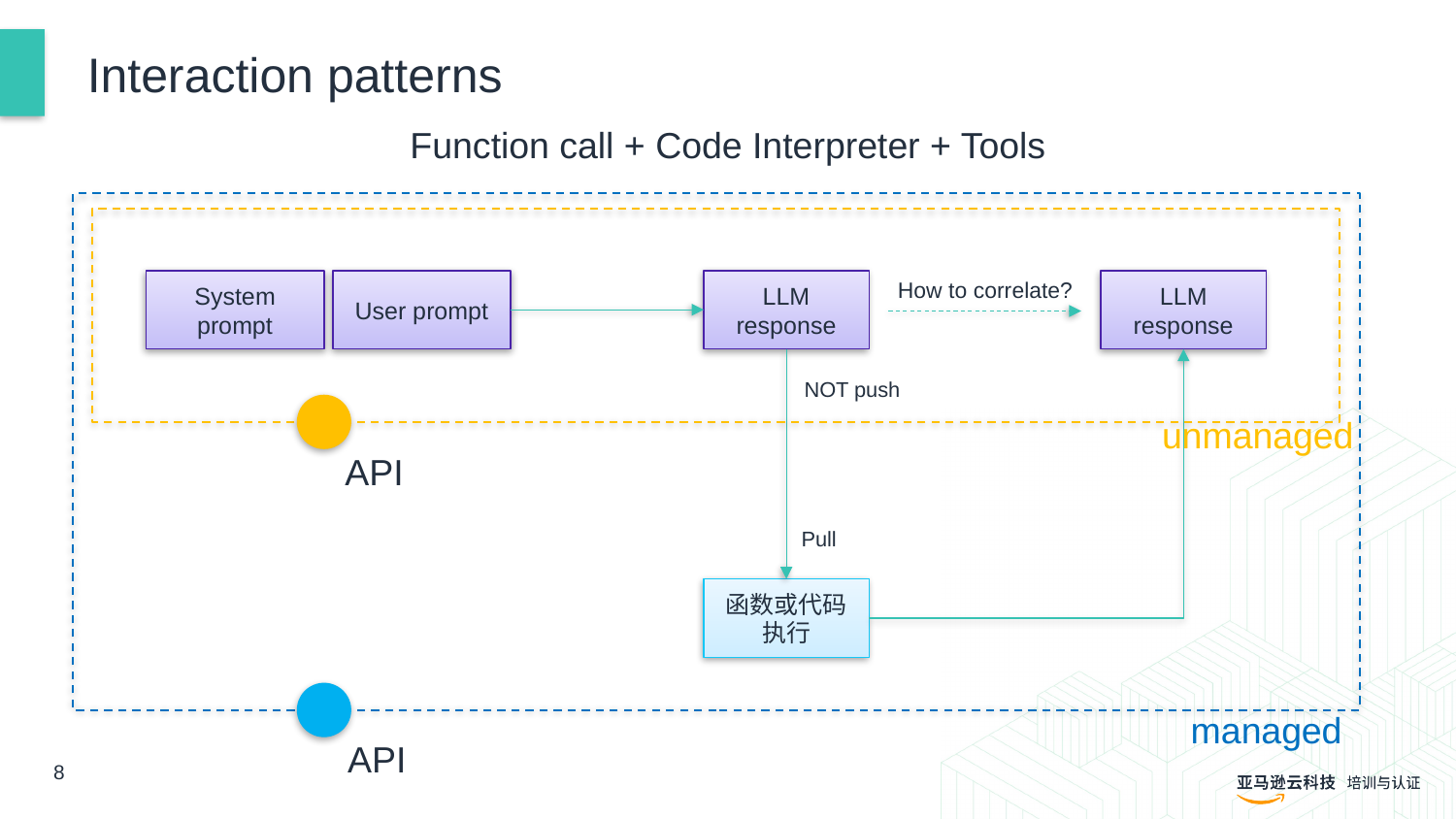

# Interaction patterns
Function call + Code Interpreter + Tools

How to correlate?
System prompt
User prompt
LLM
response
LLM response
NOT push

unmanaged
API
Pull
函数或代码执行

managed
API